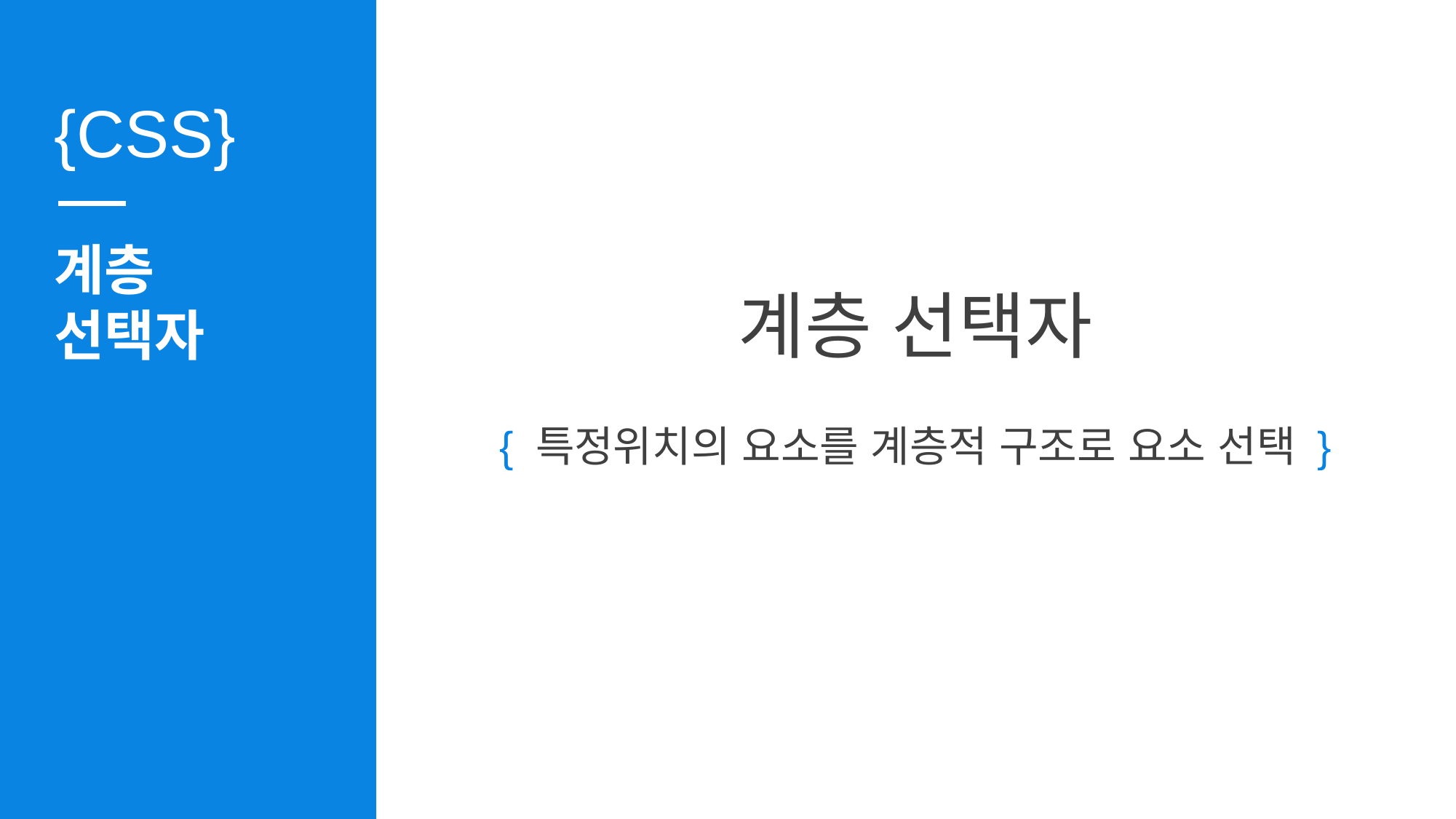

계층
선택자
계층 선택자
{ 특정위치의 요소를 계층적 구조로 요소 선택 }